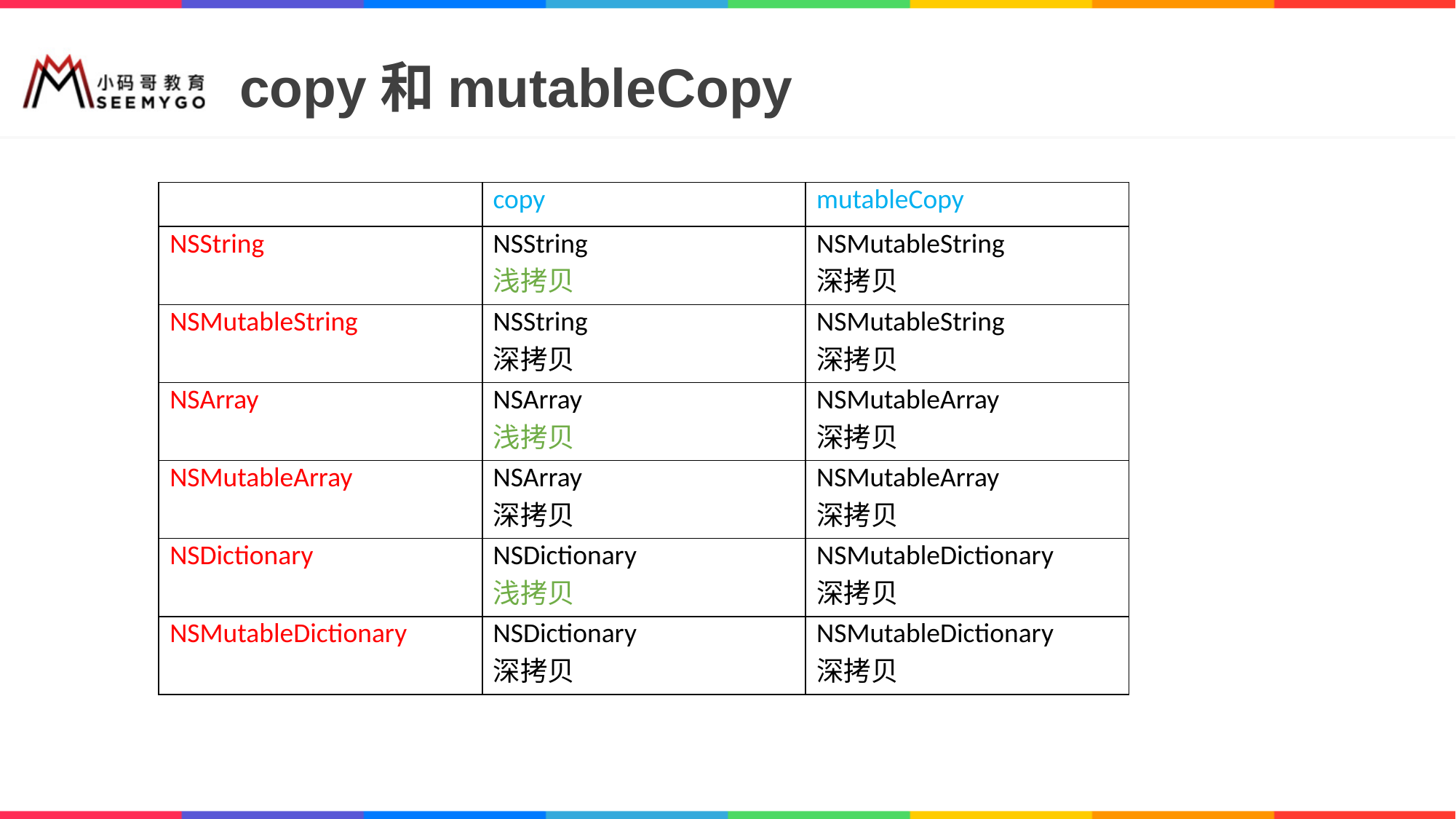

# copy和mutableCopy
|  | copy | mutableCopy |
| --- | --- | --- |
| NSString | NSString 浅拷贝 | NSMutableString 深拷贝 |
| NSMutableString | NSString 深拷贝 | NSMutableString 深拷贝 |
| NSArray | NSArray 浅拷贝 | NSMutableArray 深拷贝 |
| NSMutableArray | NSArray 深拷贝 | NSMutableArray 深拷贝 |
| NSDictionary | NSDictionary 浅拷贝 | NSMutableDictionary 深拷贝 |
| NSMutableDictionary | NSDictionary 深拷贝 | NSMutableDictionary 深拷贝 |